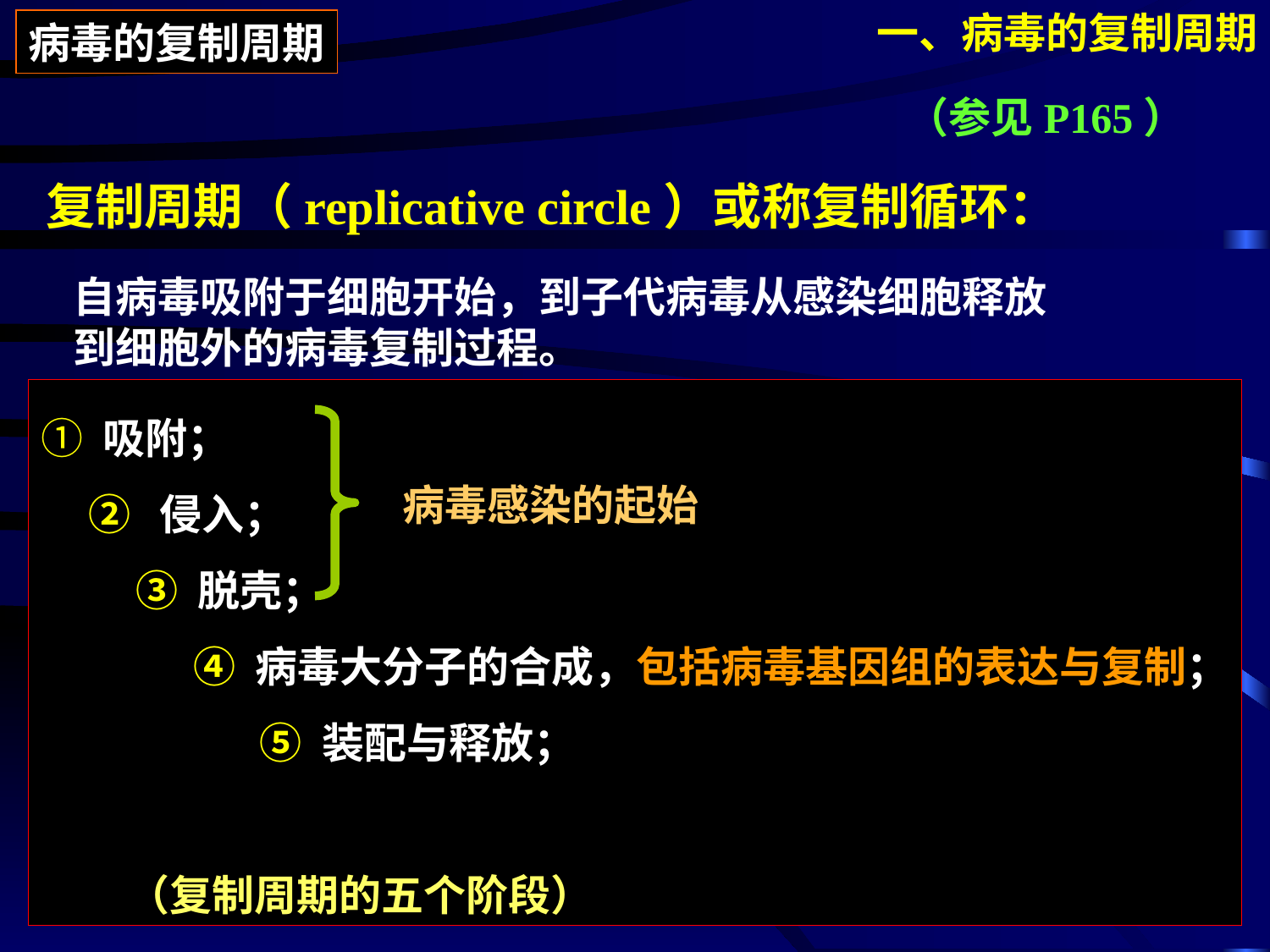

一、病毒的复制周期
病毒的复制周期
（参见P165）
复制周期（replicative circle）或称复制循环：
自病毒吸附于细胞开始，到子代病毒从感染细胞释放
到细胞外的病毒复制过程。
① 吸附；
     ②  侵入；
          ③ 脱壳；
                ④ 病毒大分子的合成，包括病毒基因组的表达与复制；
                       ⑤ 装配与释放；

        （复制周期的五个阶段）

病毒感染的起始